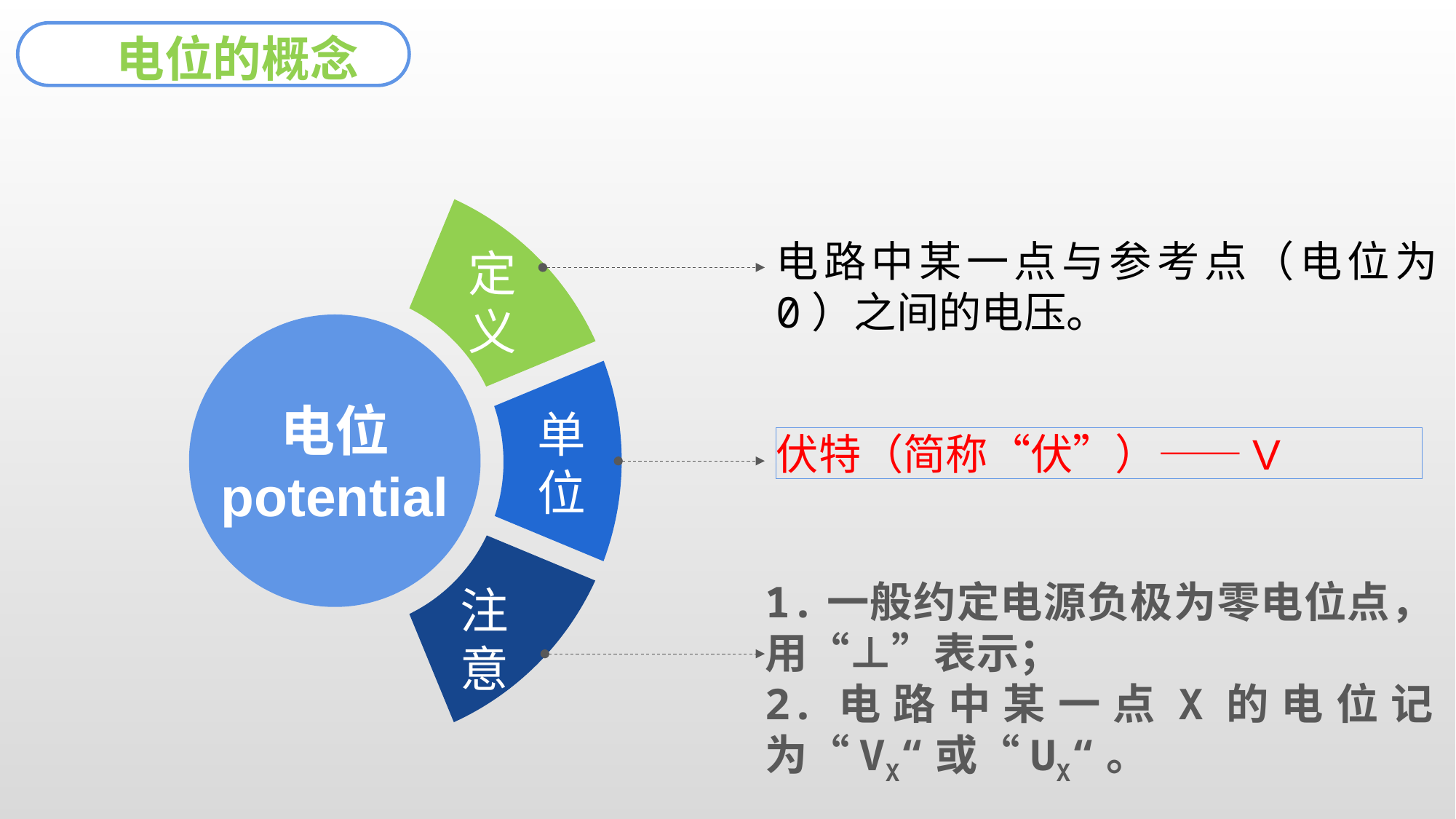

电位的概念

电路中某一点与参考点（电位为0）之间的电压。
定义

电位
potential
单位
伏特（简称“伏”）——V

1.一般约定电源负极为零电位点，用“⊥”表示；
2.电路中某一点X的电位记为“VX“或“UX“。
注意
延迟符